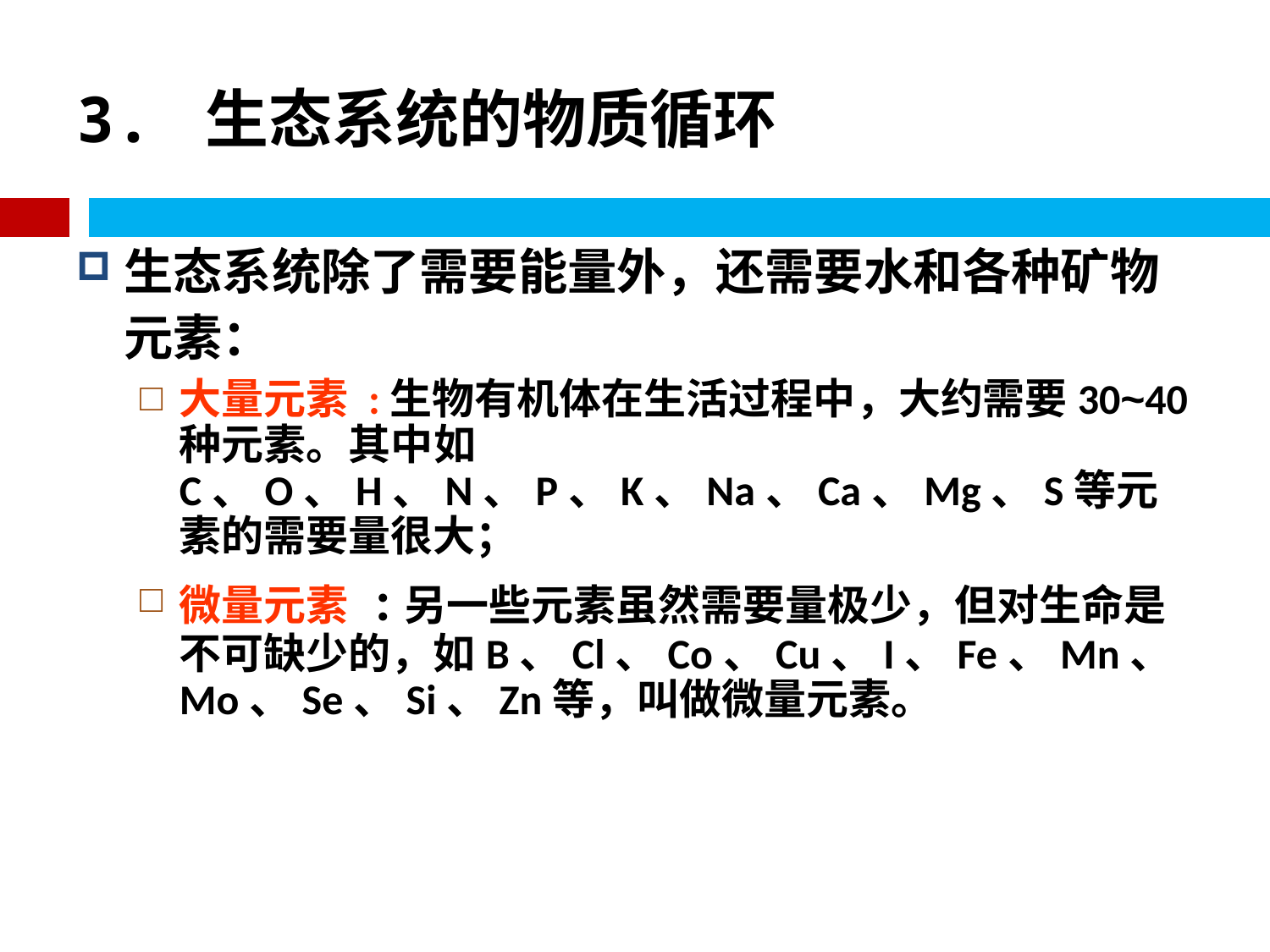

# 3. 生态系统的物质循环
生态系统除了需要能量外，还需要水和各种矿物元素：
大量元素 :生物有机体在生活过程中，大约需要30~40种元素。其中如C、O、H、N、P、K、Na、Ca、Mg、S等元素的需要量很大；
微量元素 :另一些元素虽然需要量极少，但对生命是不可缺少的，如B、Cl、Co、Cu、I、Fe、Mn、Mo、Se、Si、Zn等，叫做微量元素。